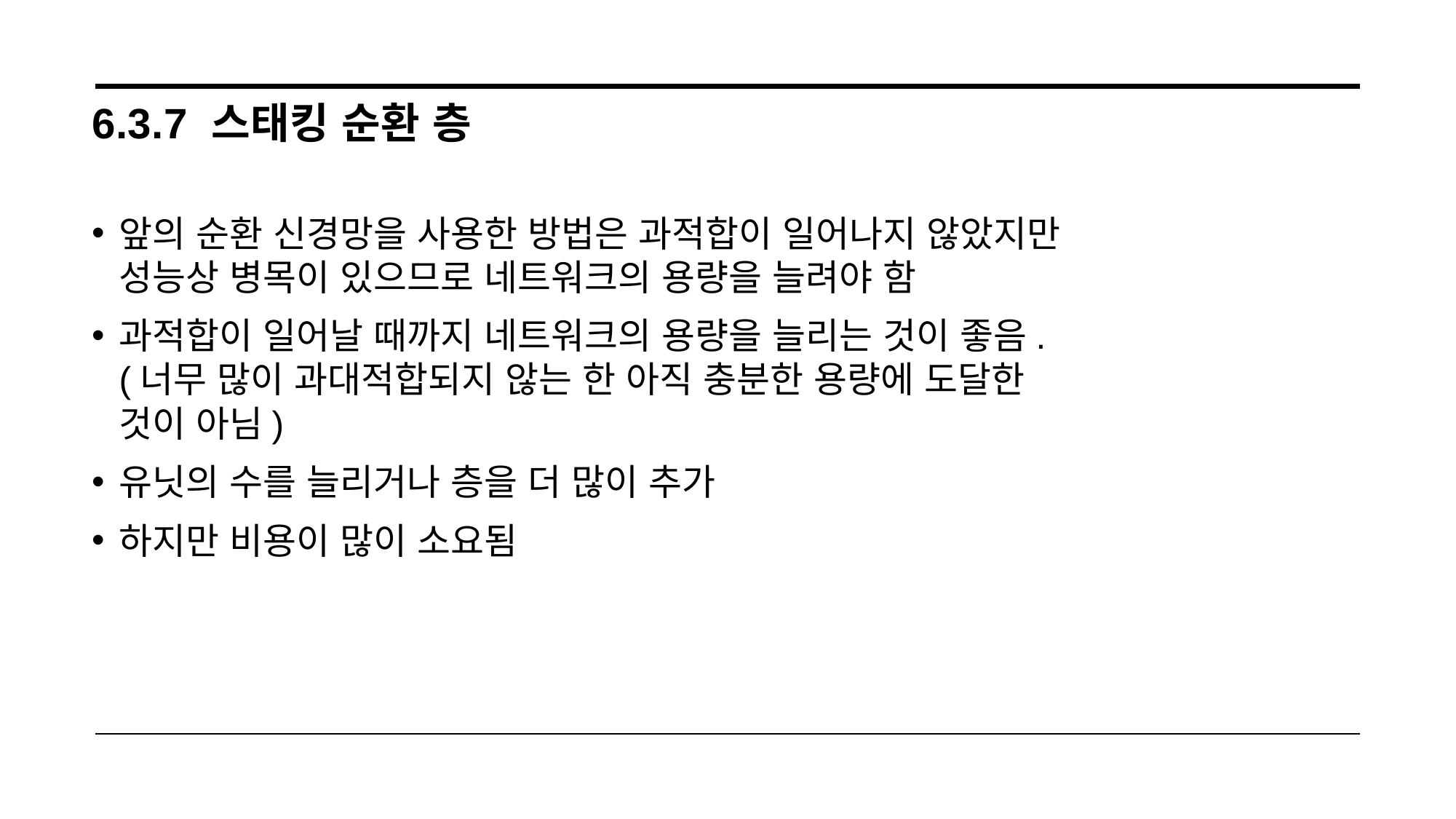

# 6.3.7 스태킹 순환 층
앞의 순환 신경망을 사용한 방법은 과적합이 일어나지 않았지만 성능상 병목이 있으므로 네트워크의 용량을 늘려야 함
과적합이 일어날 때까지 네트워크의 용량을 늘리는 것이 좋음.(너무 많이 과대적합되지 않는 한 아직 충분한 용량에 도달한 것이 아님)
유닛의 수를 늘리거나 층을 더 많이 추가
하지만 비용이 많이 소요됨